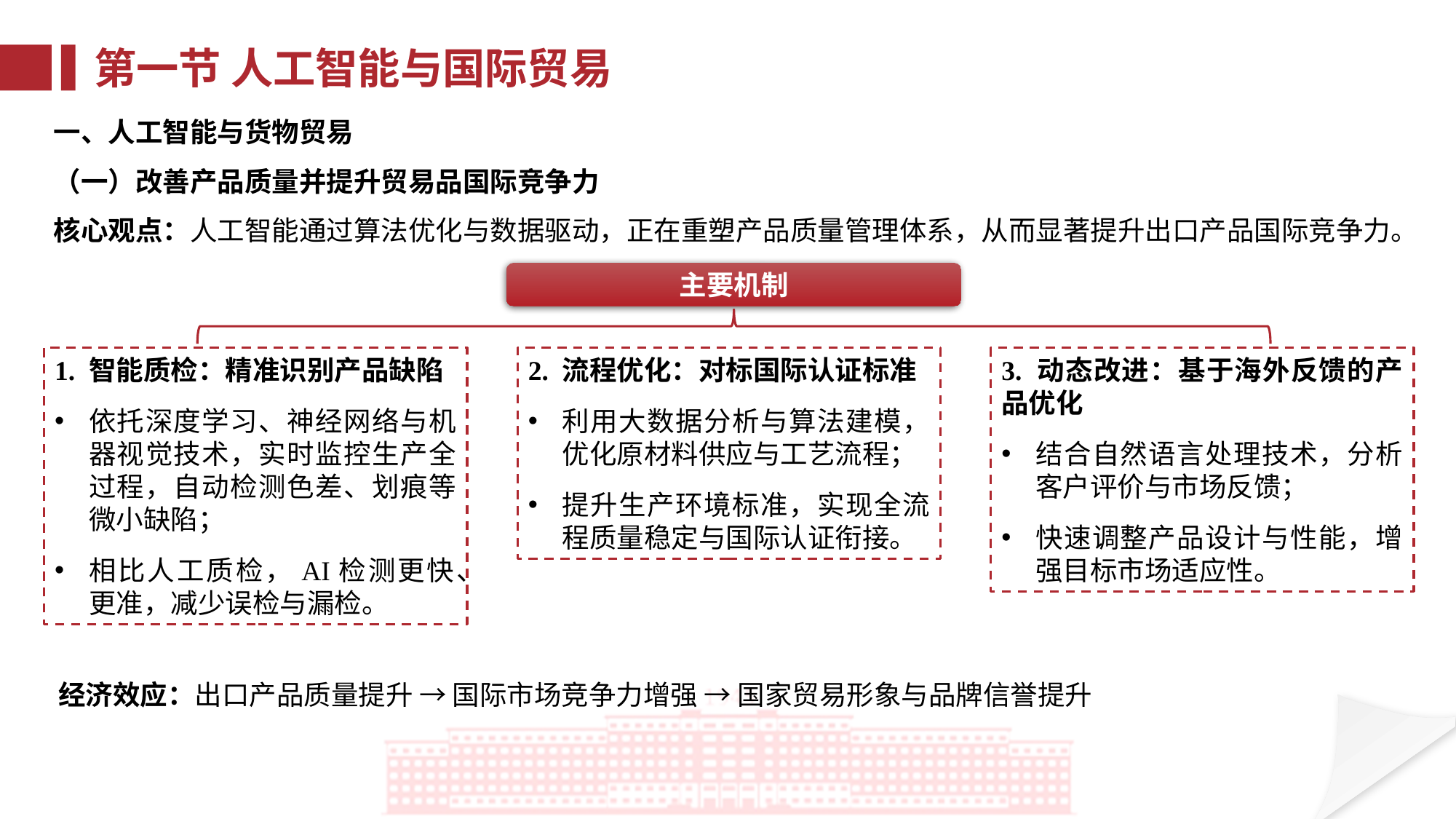

第一节 人工智能与国际贸易
一、人工智能与货物贸易
（一）改善产品质量并提升贸易品国际竞争力
核心观点：人工智能通过算法优化与数据驱动，正在重塑产品质量管理体系，从而显著提升出口产品国际竞争力。
主要机制
1. 智能质检：精准识别产品缺陷
依托深度学习、神经网络与机器视觉技术，实时监控生产全过程，自动检测色差、划痕等微小缺陷；
相比人工质检，AI检测更快、更准，减少误检与漏检。
2. 流程优化：对标国际认证标准
利用大数据分析与算法建模，优化原材料供应与工艺流程；
提升生产环境标准，实现全流程质量稳定与国际认证衔接。
3. 动态改进：基于海外反馈的产品优化
结合自然语言处理技术，分析客户评价与市场反馈；
快速调整产品设计与性能，增强目标市场适应性。
经济效应：出口产品质量提升 → 国际市场竞争力增强 → 国家贸易形象与品牌信誉提升